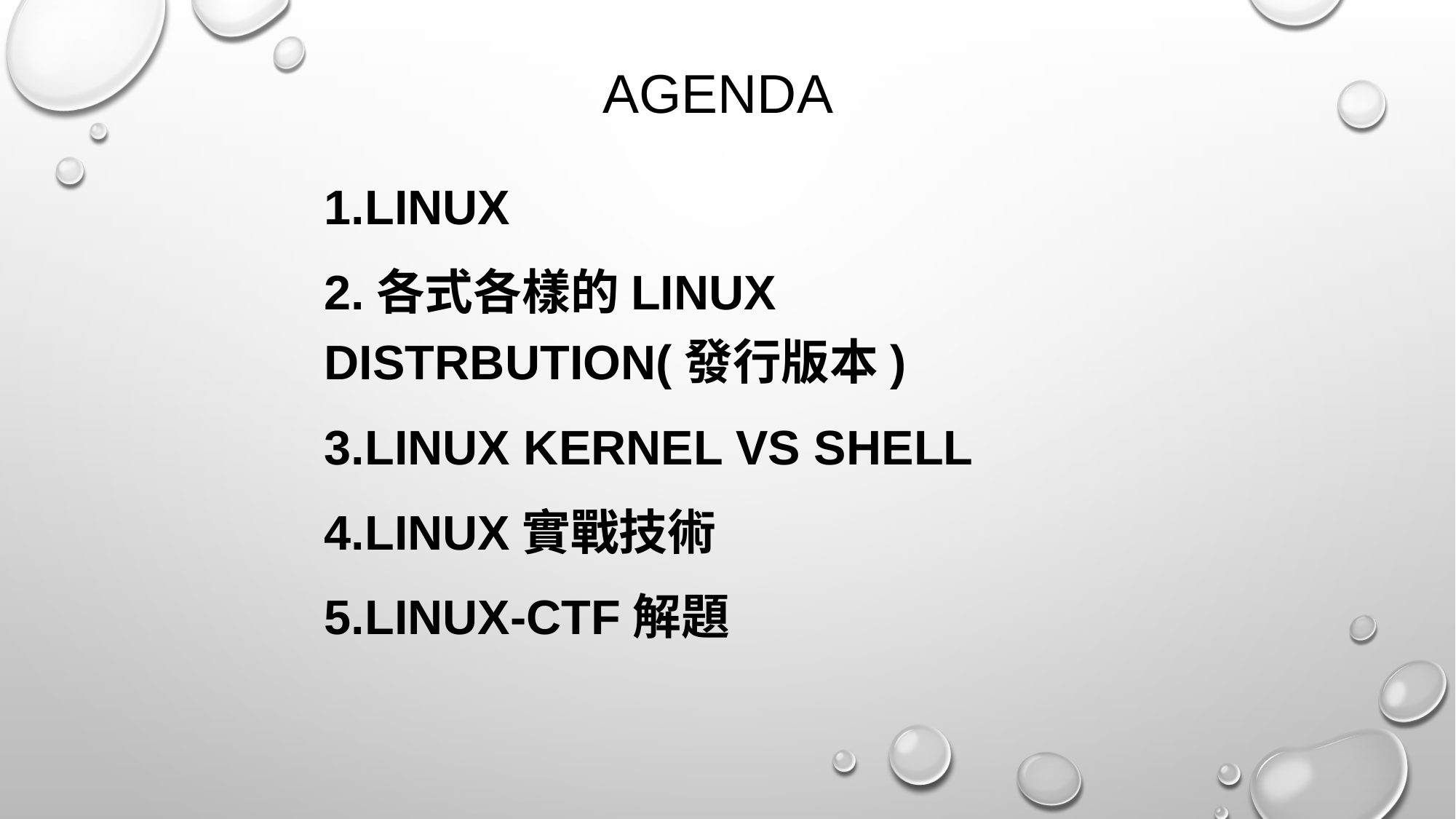

# agenda
1.LINUX
2.各式各樣的LINUX Distrbution(發行版本)
3.LINUX KERNEL vs shell
4.linux實戰技術
5.Linux-CTF解題